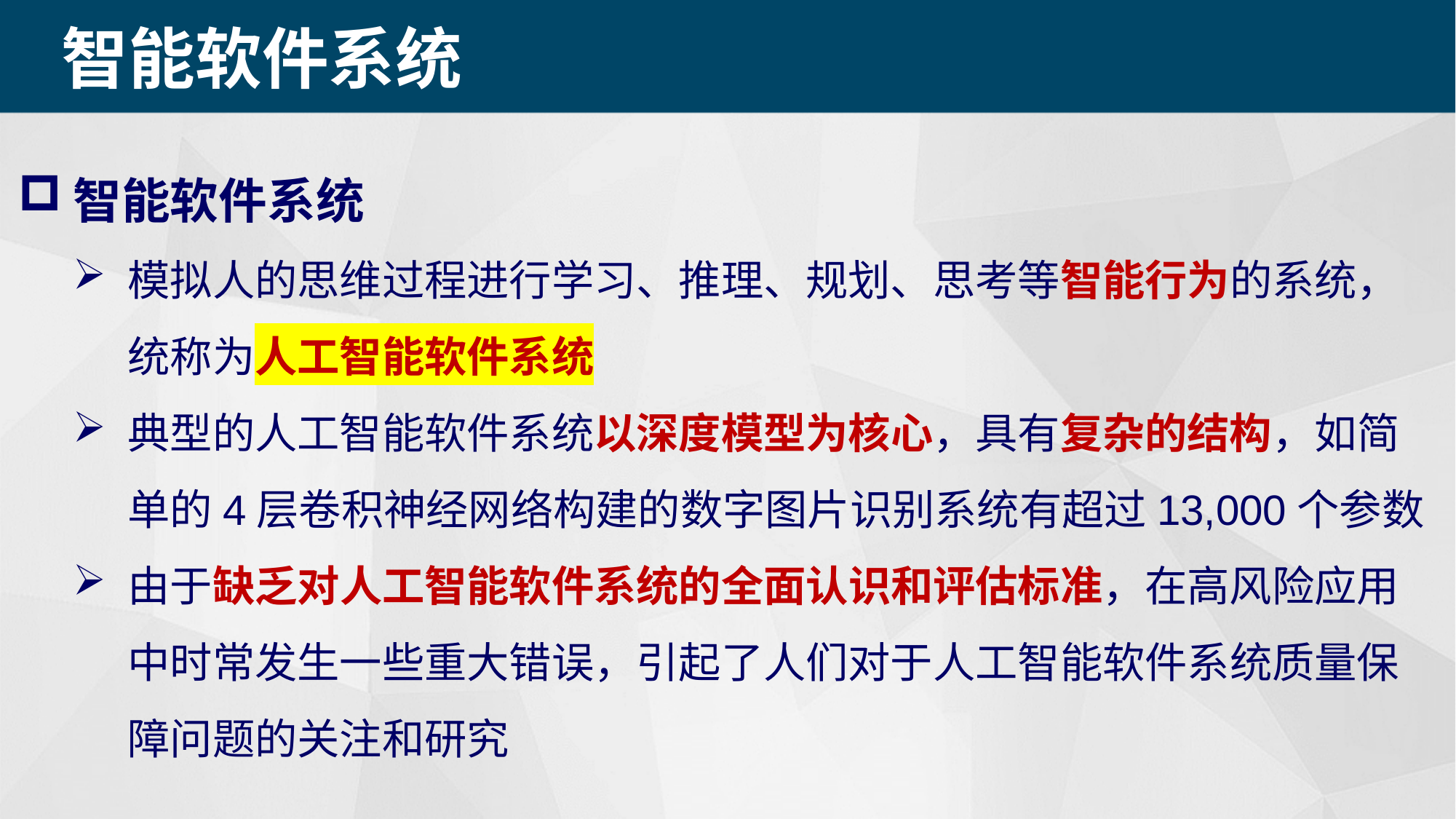

智能软件系统
智能软件系统
模拟人的思维过程进行学习、推理、规划、思考等智能行为的系统，统称为人工智能软件系统
典型的人工智能软件系统以深度模型为核心，具有复杂的结构，如简单的4层卷积神经网络构建的数字图片识别系统有超过13,000个参数
由于缺乏对人工智能软件系统的全面认识和评估标准，在高风险应用中时常发生一些重大错误，引起了人们对于人工智能软件系统质量保障问题的关注和研究